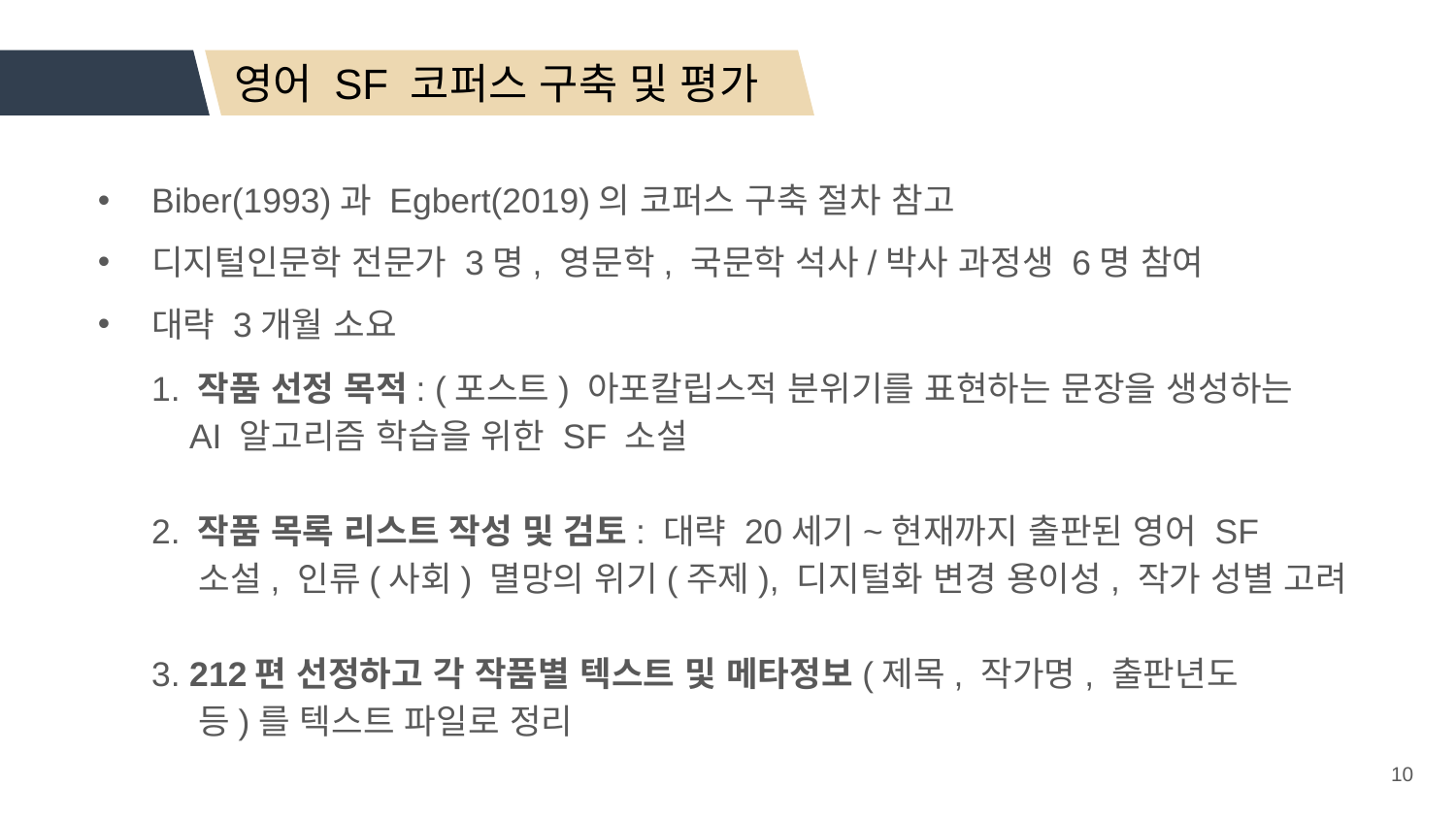

영어 SF 코퍼스 구축 및 평가
Biber(1993)과 Egbert(2019)의 코퍼스 구축 절차 참고
디지털인문학 전문가 3명, 영문학, 국문학 석사/박사 과정생 6명 참여
대략 3개월 소요

1. 작품 선정 목적: (포스트) 아포칼립스적 분위기를 표현하는 문장을 생성하는
    AI 알고리즘 학습을 위한 SF 소설

2. 작품 목록 리스트 작성 및 검토: 대략 20세기~현재까지 출판된 영어 SF
    소설, 인류(사회) 멸망의 위기(주제), 디지털화 변경 용이성, 작가 성별 고려

3. 212편 선정하고 각 작품별 텍스트 및 메타정보(제목, 작가명, 출판년도
    등)를 텍스트 파일로 정리

10